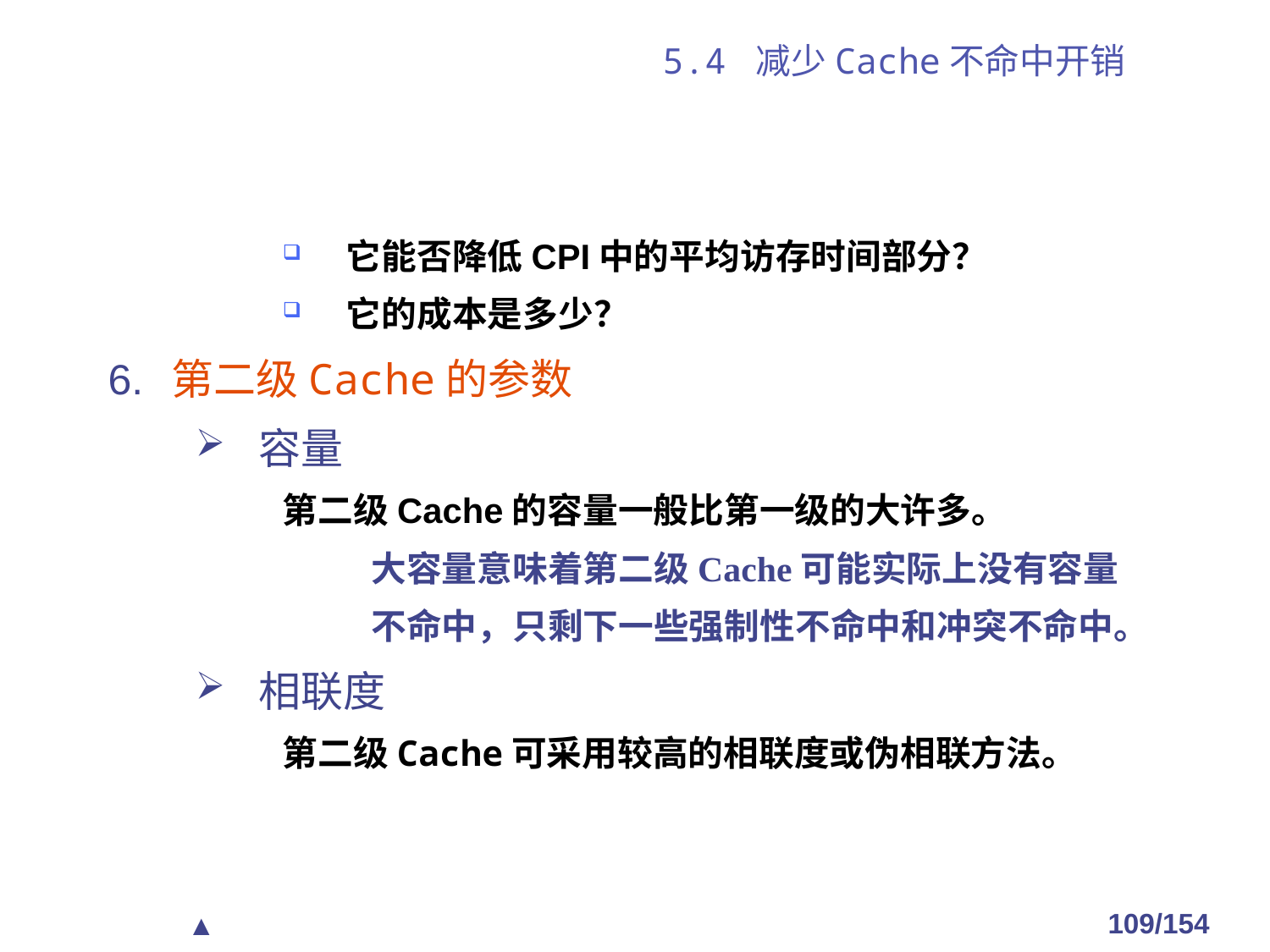

# 5.4 减少Cache不命中开销
它能否降低CPI中的平均访存时间部分？
它的成本是多少？
第二级Cache的参数
容量
第二级Cache的容量一般比第一级的大许多。
大容量意味着第二级Cache可能实际上没有容量
不命中，只剩下一些强制性不命中和冲突不命中。
相联度
第二级Cache可采用较高的相联度或伪相联方法。